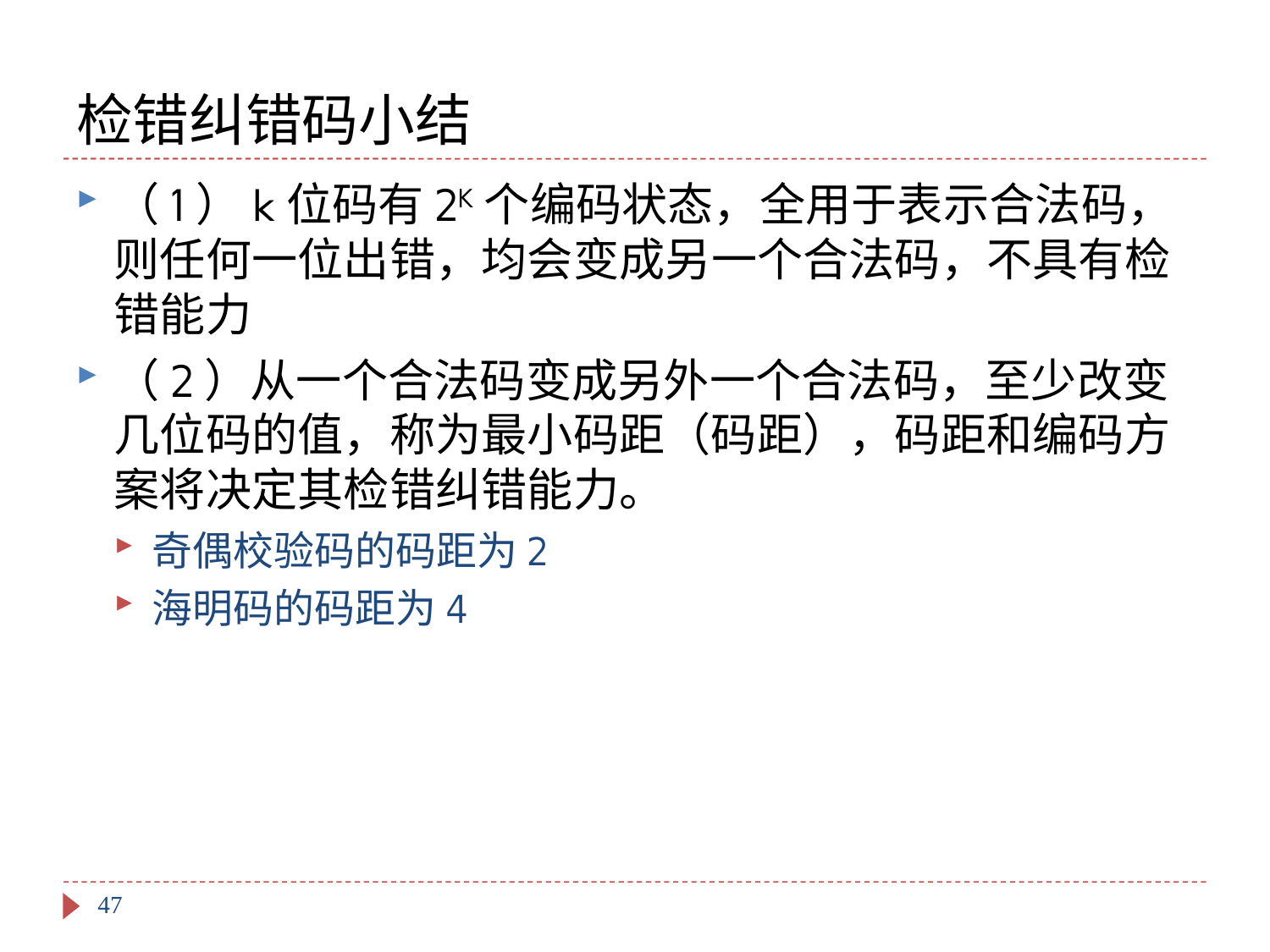

# 检错纠错码小结
（1）k位码有2K个编码状态，全用于表示合法码，则任何一位出错，均会变成另一个合法码，不具有检错能力
（2）从一个合法码变成另外一个合法码，至少改变几位码的值，称为最小码距（码距），码距和编码方案将决定其检错纠错能力。
奇偶校验码的码距为2
海明码的码距为4
47